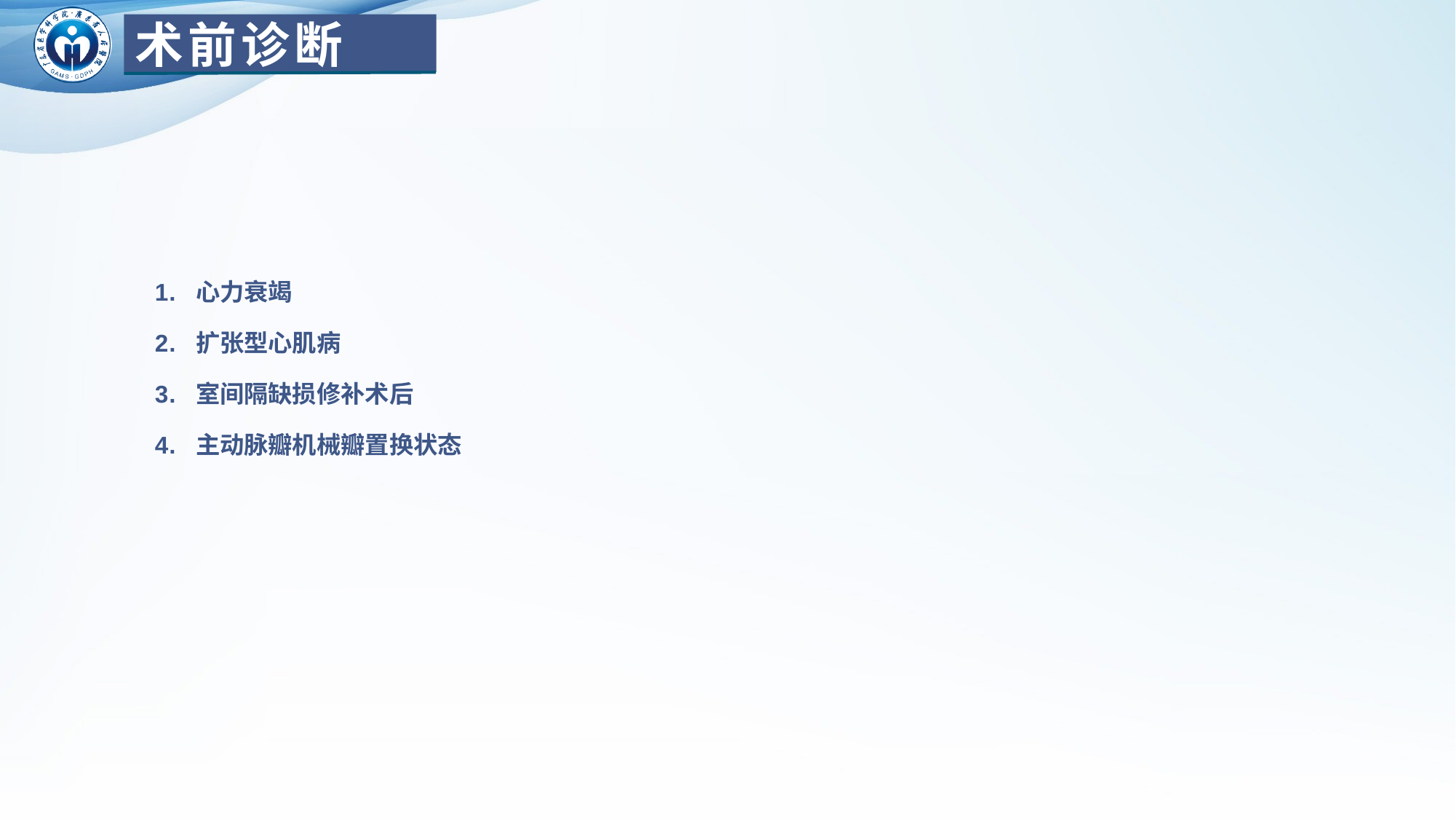

术前诊断
心力衰竭
扩张型心肌病
室间隔缺损修补术后
主动脉瓣机械瓣置换状态